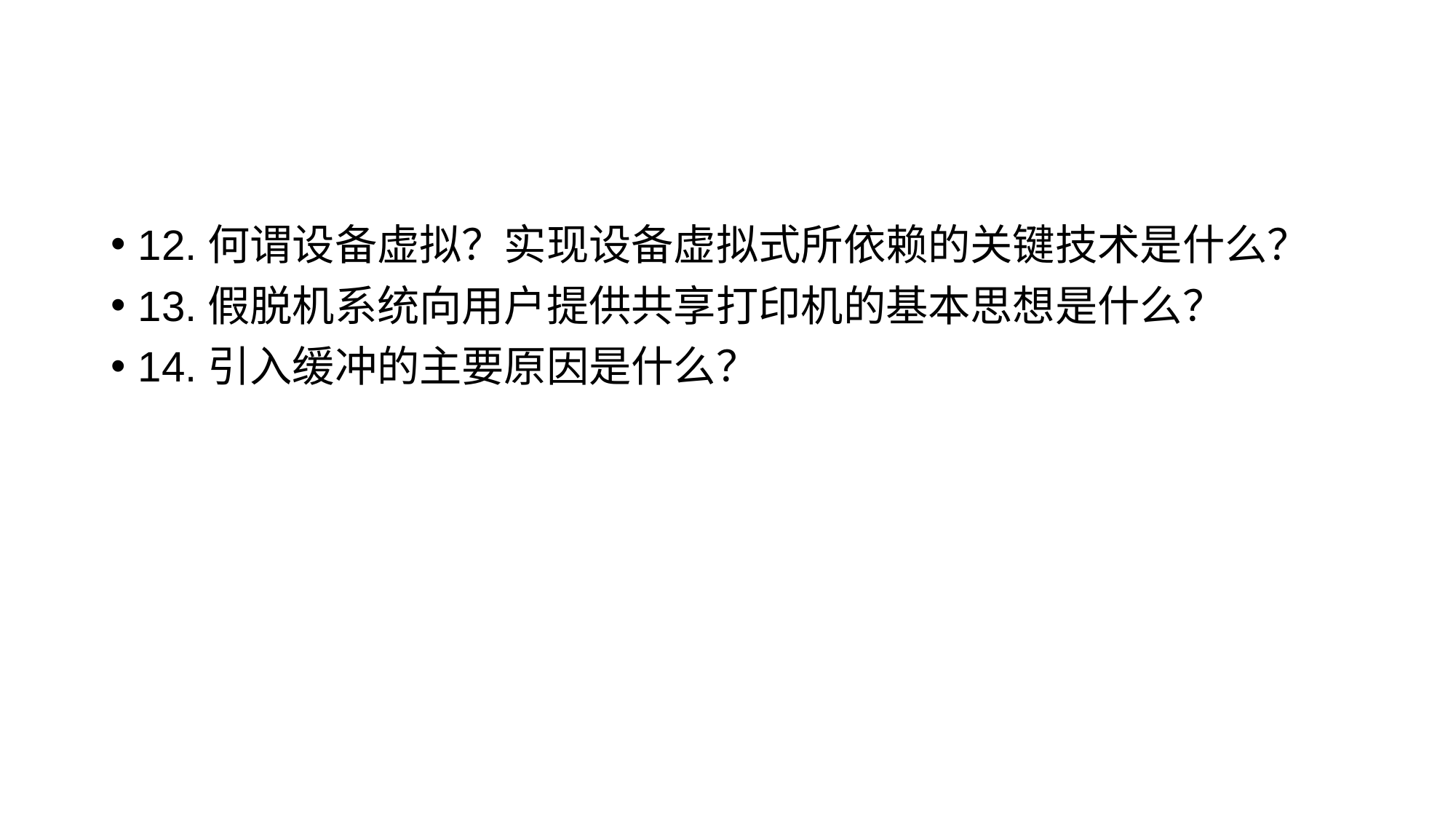

#
12.何谓设备虚拟？实现设备虚拟式所依赖的关键技术是什么？
13.假脱机系统向用户提供共享打印机的基本思想是什么？
14.引入缓冲的主要原因是什么？